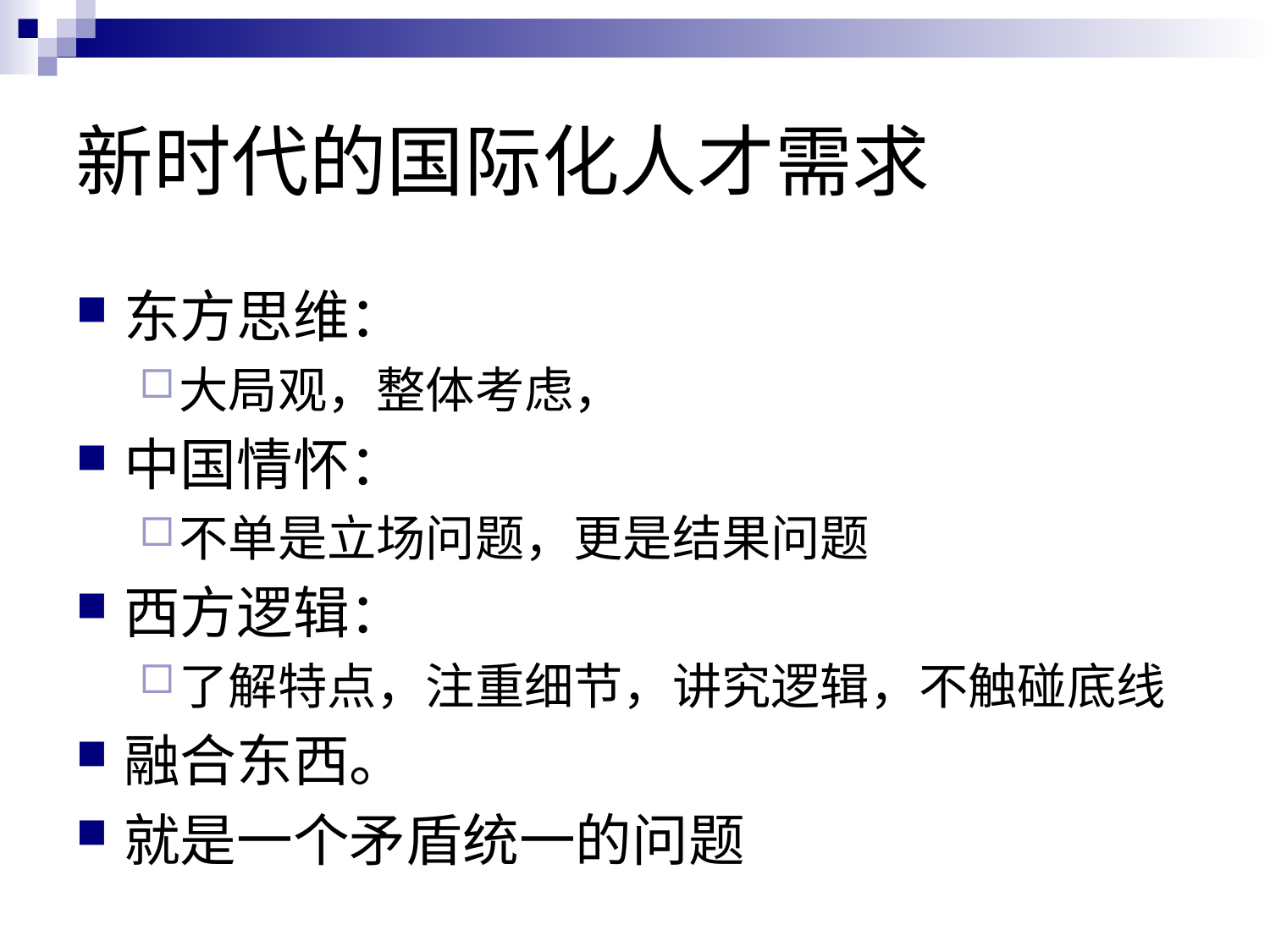

# 新时代的国际化人才需求
东方思维：
大局观，整体考虑，
中国情怀：
不单是立场问题，更是结果问题
西方逻辑：
了解特点，注重细节，讲究逻辑，不触碰底线
融合东西。
就是一个矛盾统一的问题